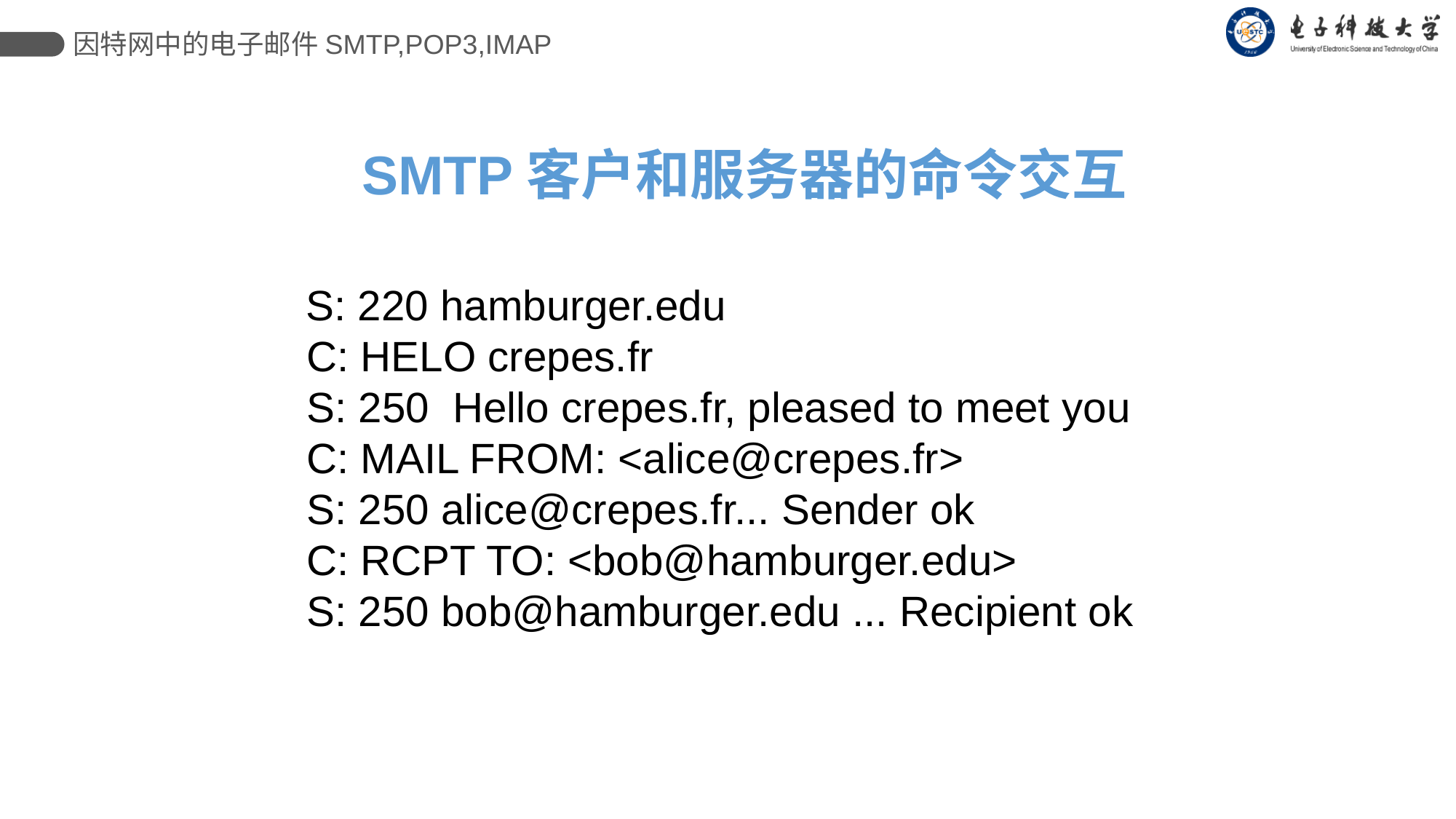

因特网中的电子邮件SMTP,POP3,IMAP
# SMTP客户和服务器的命令交互
       S: 220 hamburger.edu
     C: HELO crepes.fr
     S: 250  Hello crepes.fr, pleased to meet you
     C: MAIL FROM: <alice@crepes.fr>
     S: 250 alice@crepes.fr... Sender ok
     C: RCPT TO: <bob@hamburger.edu>
     S: 250 bob@hamburger.edu ... Recipient ok